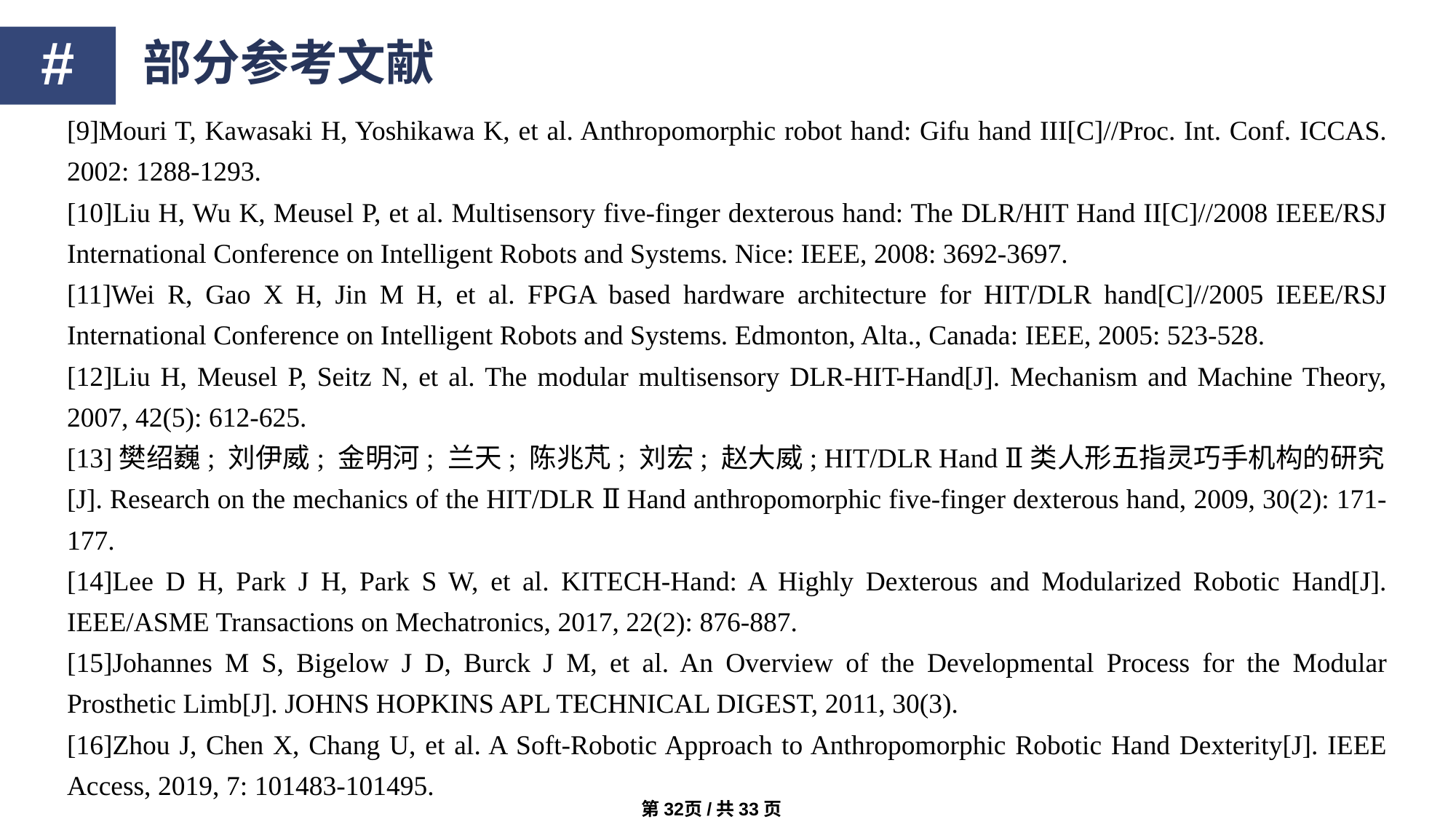

#
部分参考文献
[9]Mouri T, Kawasaki H, Yoshikawa K, et al. Anthropomorphic robot hand: Gifu hand III[C]//Proc. Int. Conf. ICCAS. 2002: 1288-1293.
[10]Liu H, Wu K, Meusel P, et al. Multisensory five-finger dexterous hand: The DLR/HIT Hand II[C]//2008 IEEE/RSJ International Conference on Intelligent Robots and Systems. Nice: IEEE, 2008: 3692-3697.
[11]Wei R, Gao X H, Jin M H, et al. FPGA based hardware architecture for HIT/DLR hand[C]//2005 IEEE/RSJ International Conference on Intelligent Robots and Systems. Edmonton, Alta., Canada: IEEE, 2005: 523-528.
[12]Liu H, Meusel P, Seitz N, et al. The modular multisensory DLR-HIT-Hand[J]. Mechanism and Machine Theory, 2007, 42(5): 612-625.
[13]樊绍巍; 刘伊威; 金明河; 兰天; 陈兆芃; 刘宏; 赵大威; HIT/DLR Hand Ⅱ类人形五指灵巧手机构的研究[J]. Research on the mechanics of the HIT/DLR Ⅱ Hand anthropomorphic five-finger dexterous hand, 2009, 30(2): 171-177.
[14]Lee D H, Park J H, Park S W, et al. KITECH-Hand: A Highly Dexterous and Modularized Robotic Hand[J]. IEEE/ASME Transactions on Mechatronics, 2017, 22(2): 876-887.
[15]Johannes M S, Bigelow J D, Burck J M, et al. An Overview of the Developmental Process for the Modular Prosthetic Limb[J]. JOHNS HOPKINS APL TECHNICAL DIGEST, 2011, 30(3).
[16]Zhou J, Chen X, Chang U, et al. A Soft-Robotic Approach to Anthropomorphic Robotic Hand Dexterity[J]. IEEE Access, 2019, 7: 101483-101495.
第32页/共33页